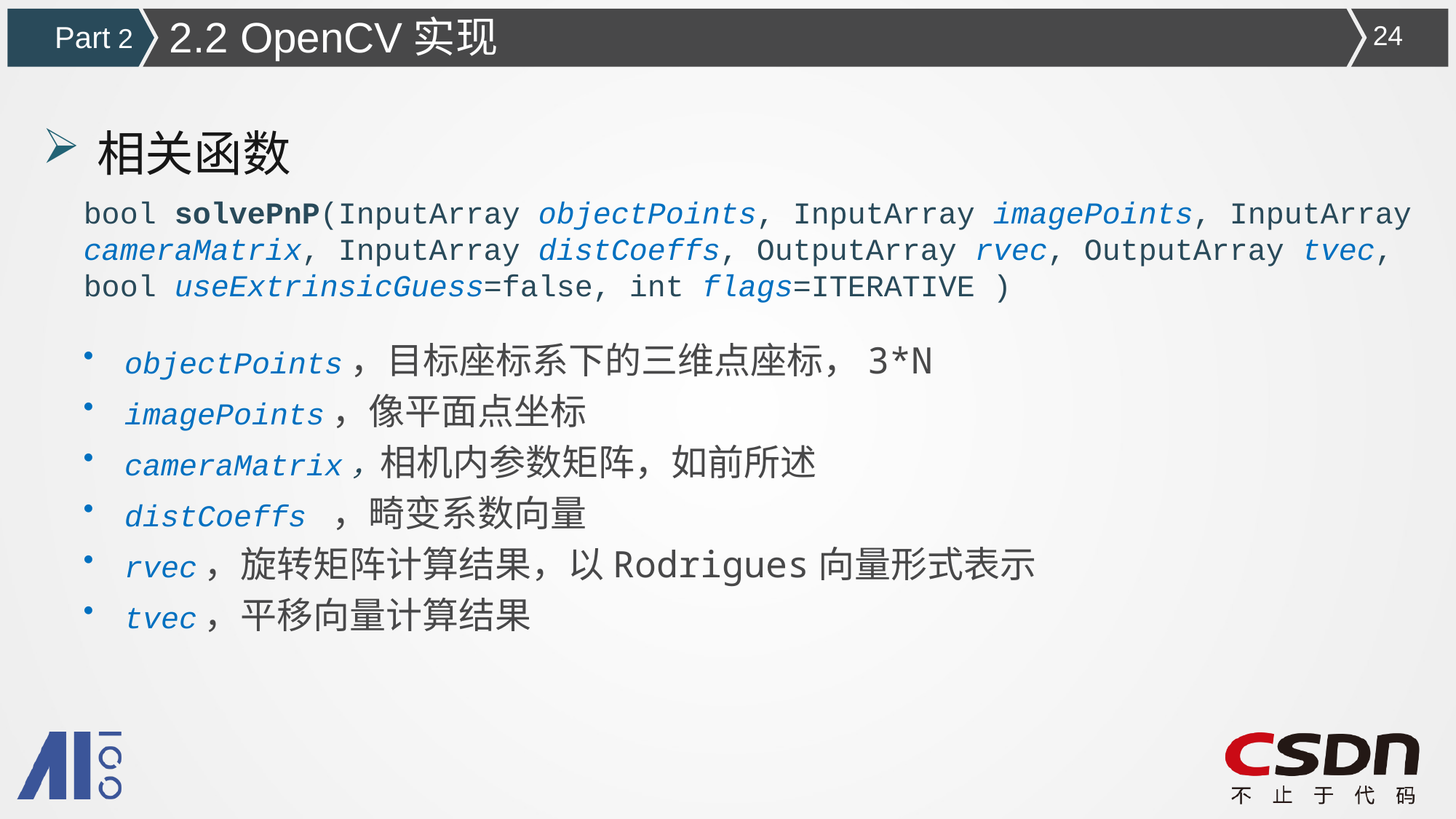

2.2 OpenCV实现

Part 2
24

相关函数
bool solvePnP(InputArray objectPoints, InputArray imagePoints, InputArray cameraMatrix, InputArray distCoeffs, OutputArray rvec, OutputArray tvec, bool useExtrinsicGuess=false, int flags=ITERATIVE )
objectPoints，目标座标系下的三维点座标，3*N
imagePoints，像平面点坐标
cameraMatrix，相机内参数矩阵，如前所述
distCoeffs ，畸变系数向量
rvec，旋转矩阵计算结果，以Rodrigues向量形式表示
tvec，平移向量计算结果